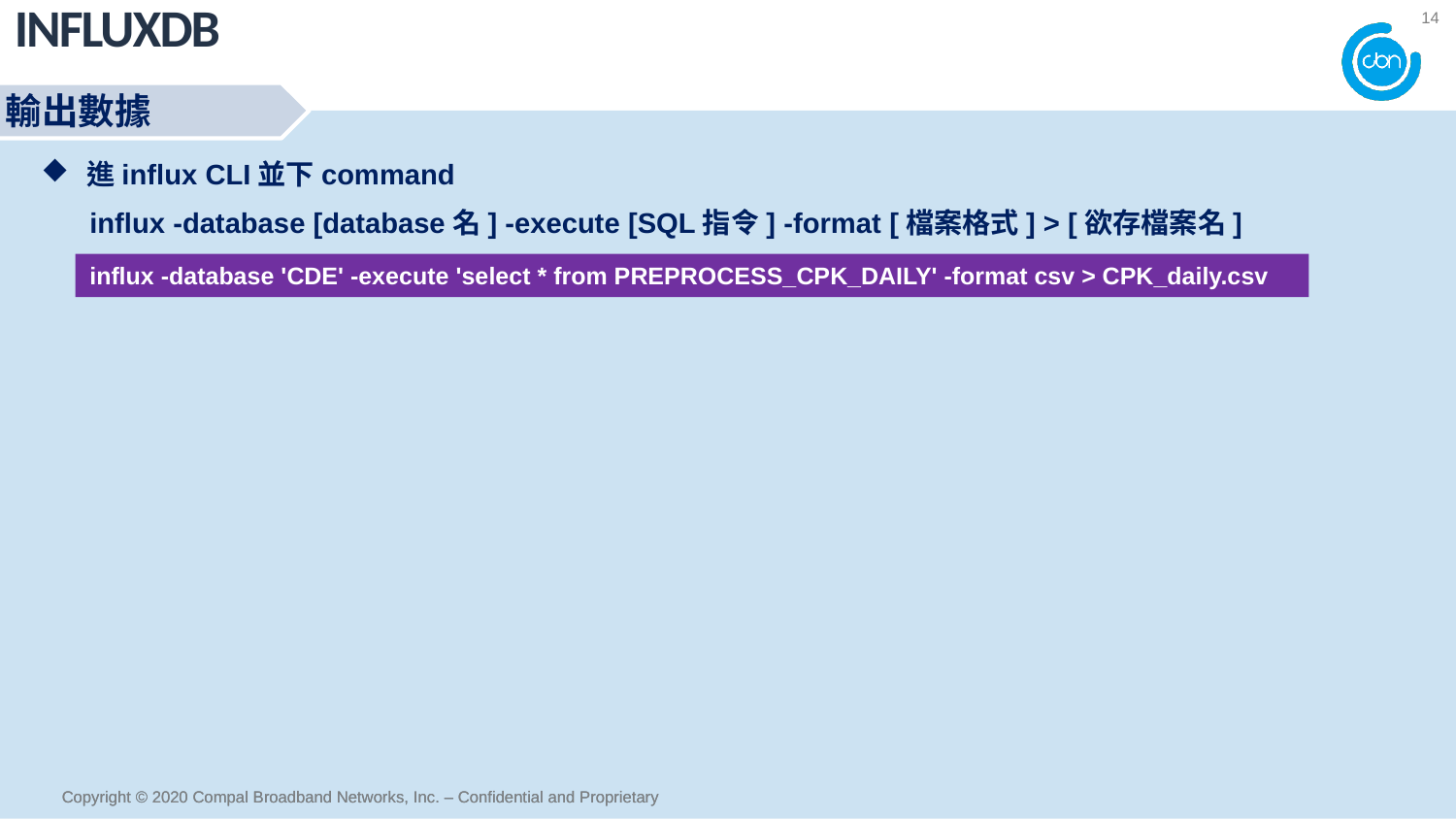

Influxdb
14
輸出數據
進influx CLI並下command
influx -database [database名] -execute [SQL指令] -format [檔案格式] > [欲存檔案名]
influx -database 'CDE' -execute 'select * from PREPROCESS_CPK_DAILY' -format csv > CPK_daily.csv